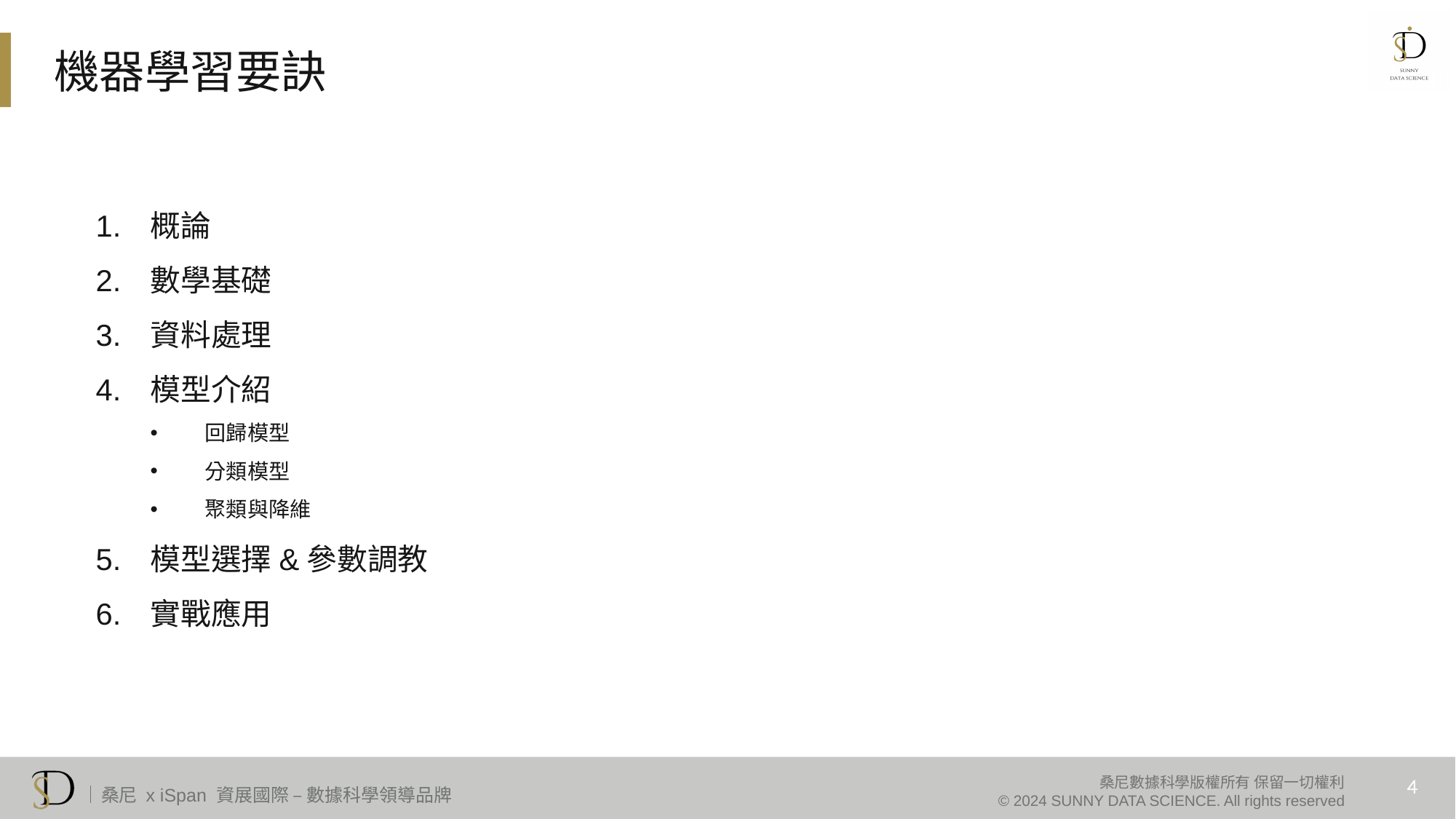

機器學習要訣
概論
數學基礎
資料處理
模型介紹
回歸模型
分類模型
聚類與降維
模型選擇&參數調教
實戰應用